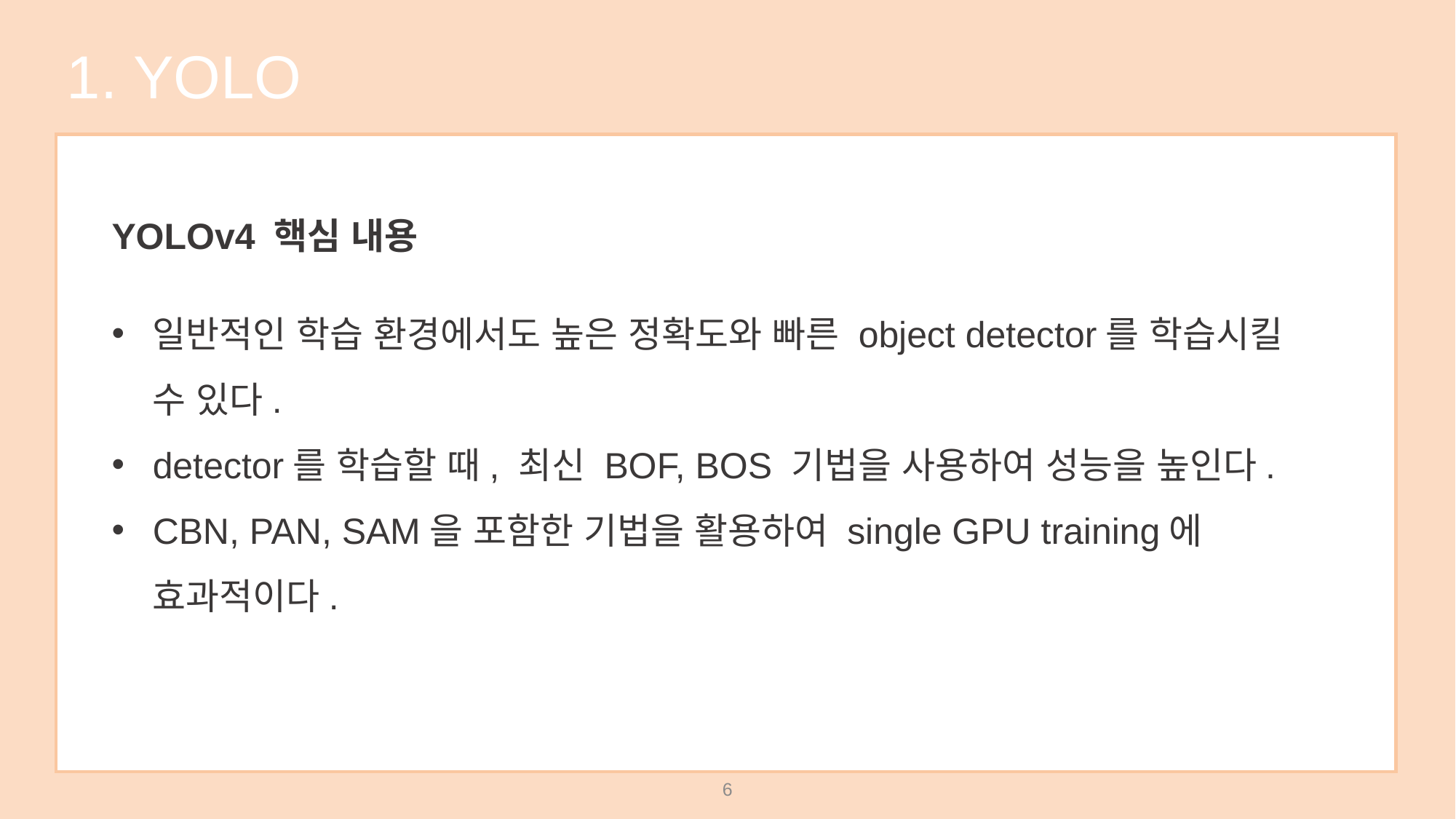

1. YOLO

YOLOv4 핵심 내용

일반적인 학습 환경에서도 높은 정확도와 빠른 object detector를 학습시킬 수 있다.
detector를 학습할 때, 최신 BOF, BOS 기법을 사용하여 성능을 높인다.
CBN, PAN, SAM을 포함한 기법을 활용하여 single GPU training에 효과적이다.
6